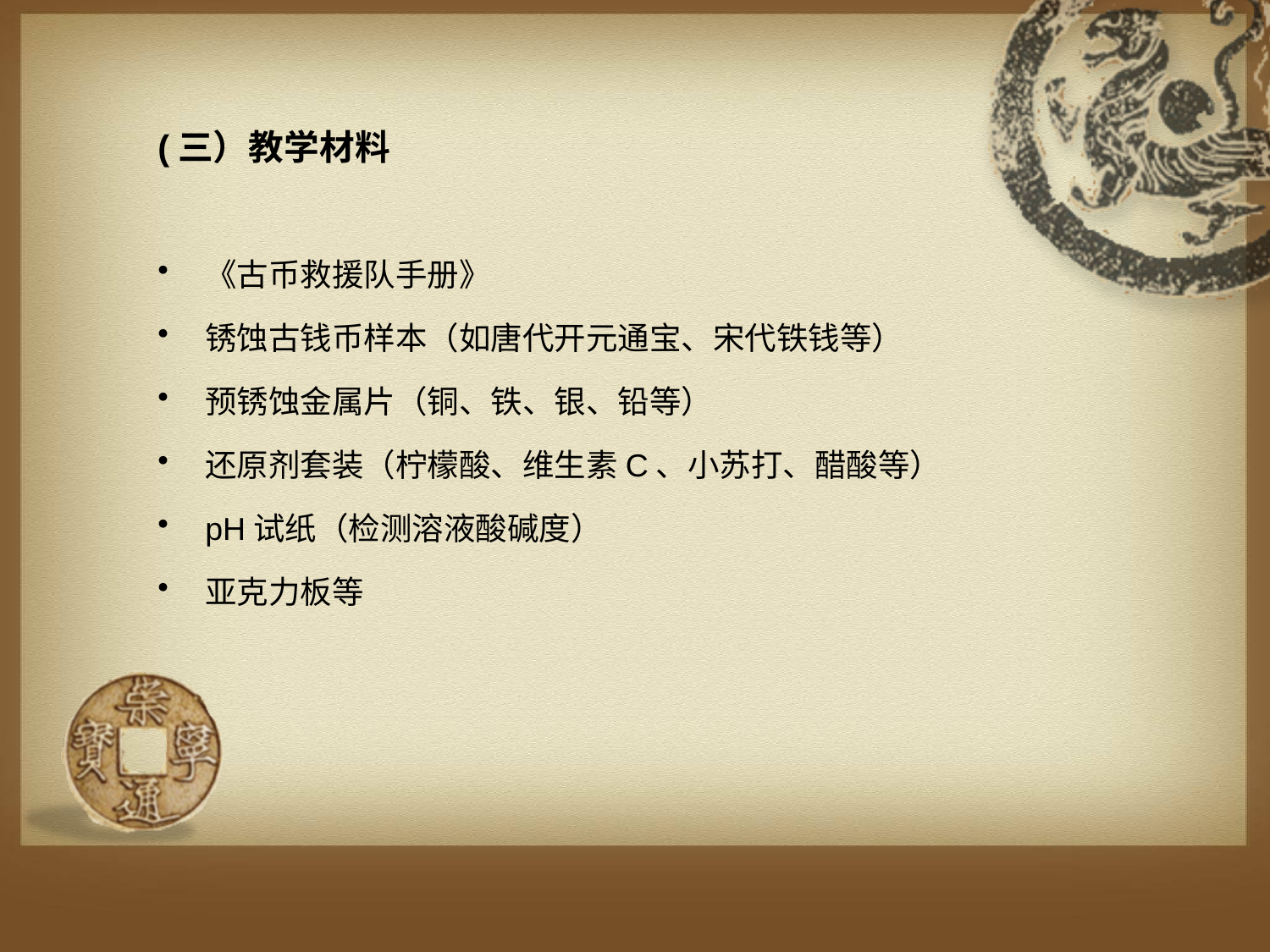

(三）教学材料

《古币救援队手册》
锈蚀古钱币样本（如唐代开元通宝、宋代铁钱等）
预锈蚀金属片（铜、铁、银、铅等）
还原剂套装（柠檬酸、维生素C、小苏打、醋酸等）
pH试纸（检测溶液酸碱度）
亚克力板等